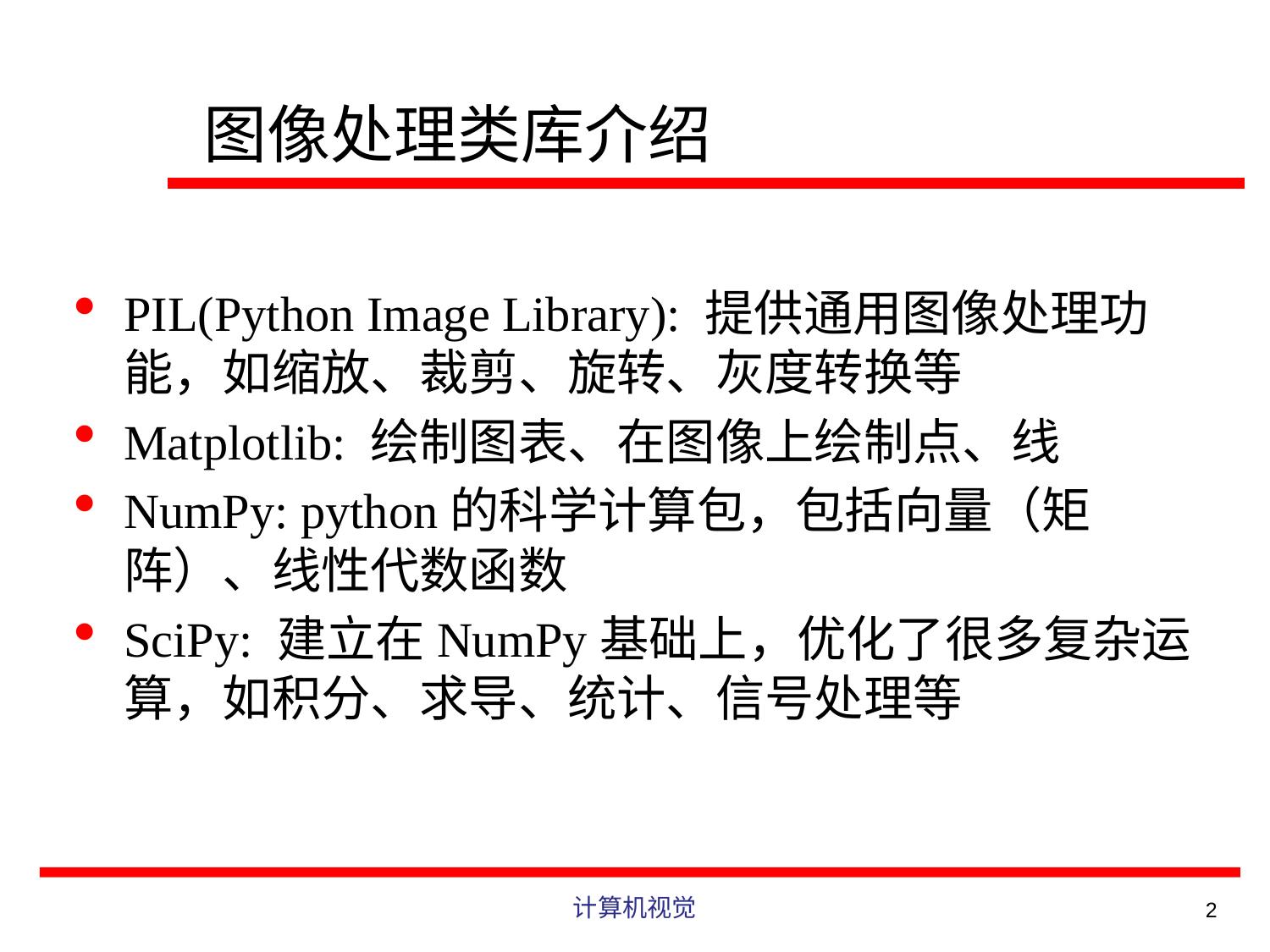

# 图像处理类库介绍
PIL(Python Image Library): 提供通用图像处理功能，如缩放、裁剪、旋转、灰度转换等
Matplotlib: 绘制图表、在图像上绘制点、线
NumPy: python的科学计算包，包括向量（矩阵）、线性代数函数
SciPy: 建立在NumPy基础上，优化了很多复杂运算，如积分、求导、统计、信号处理等
计算机视觉
2